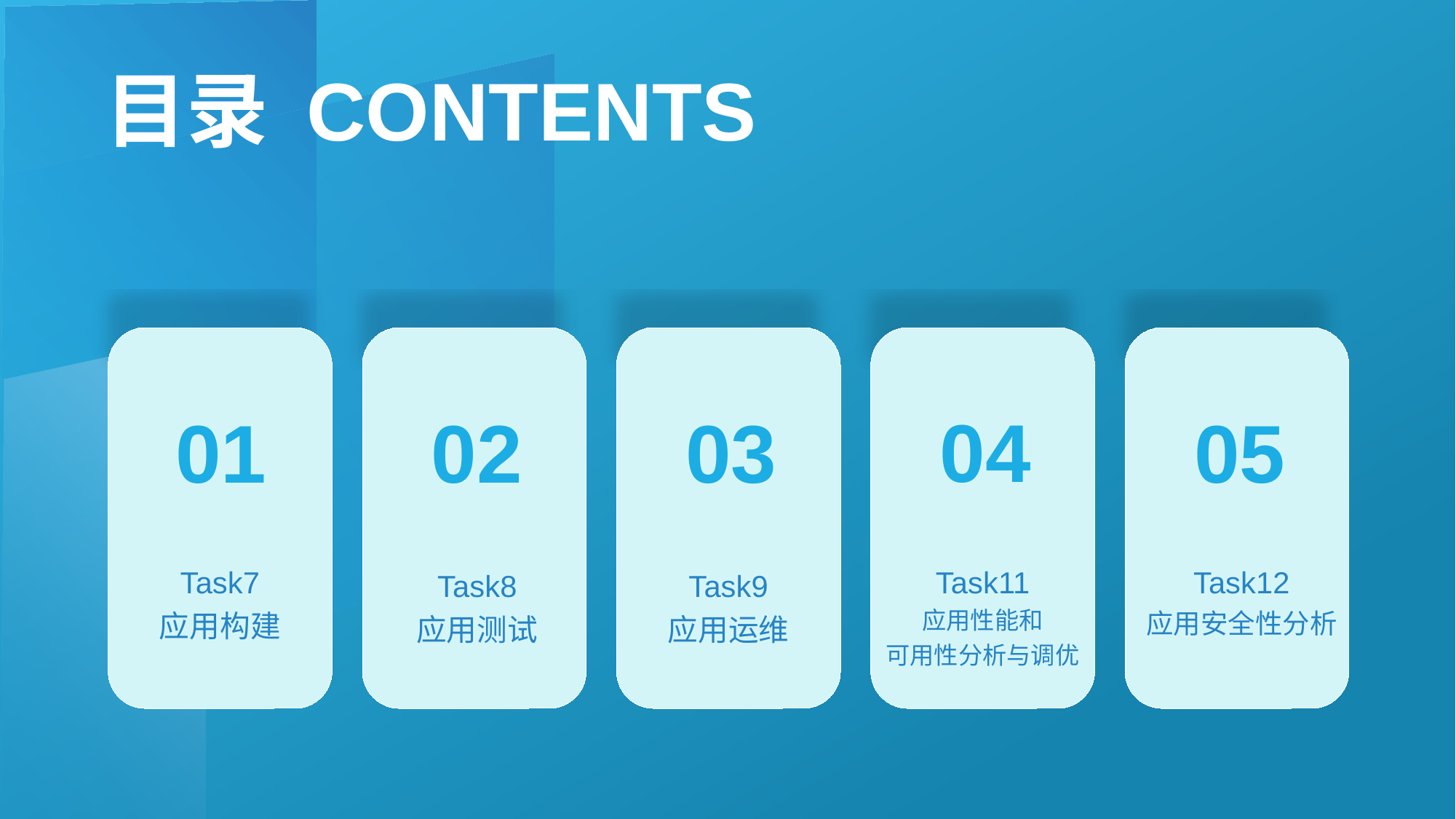

目录 CONTENTS

04
01
02
03
05
Task11
应用性能和
可用性分析与调优
Task12
应用安全性分析
Task7
应用构建
Task8
应用测试
Task9
应用运维